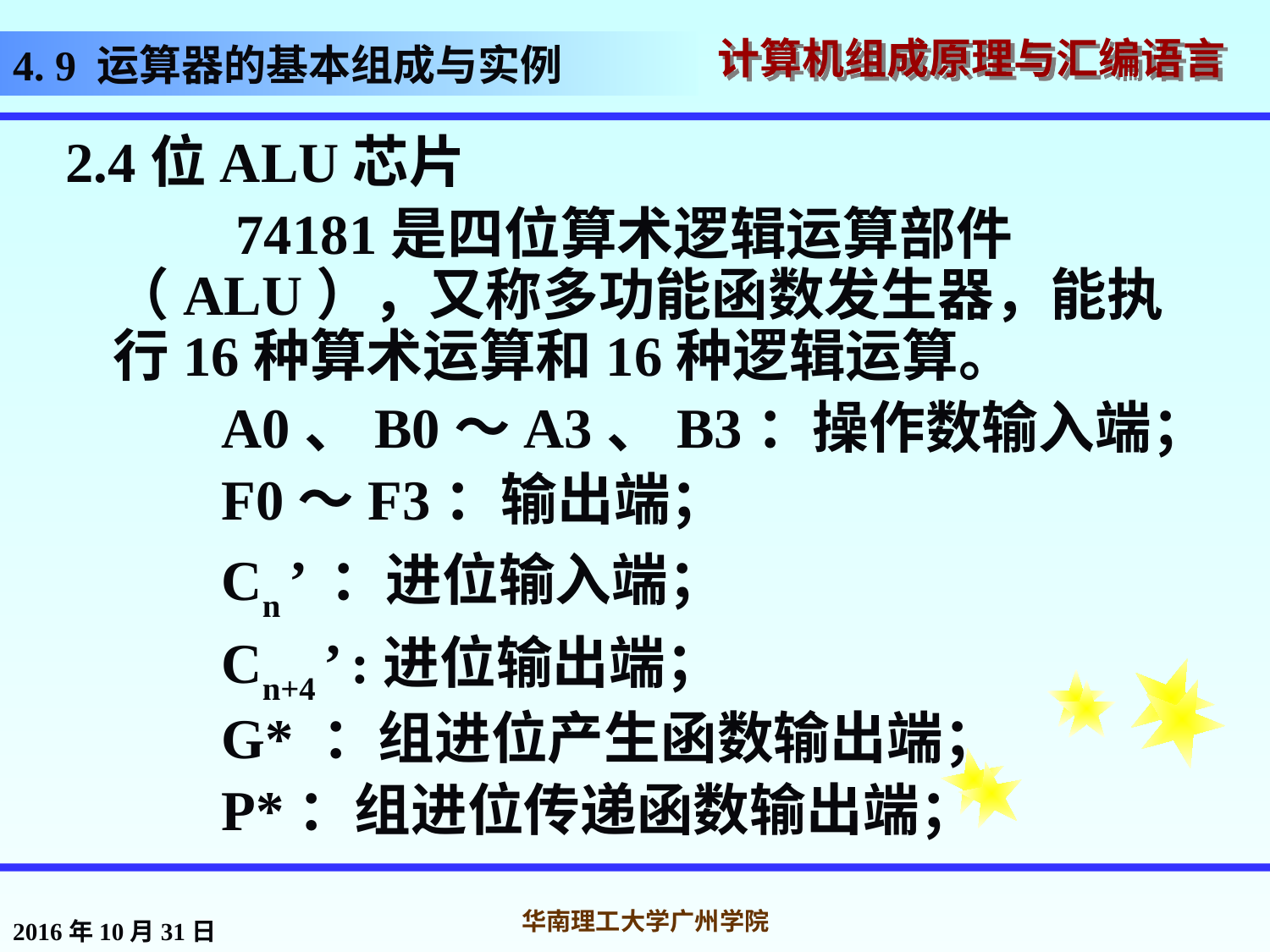

# 4. 9 运算器的基本组成与实例
2.4位ALU芯片
            74181是四位算术逻辑运算部件（ALU），又称多功能函数发生器，能执行16种算术运算和16种逻辑运算。
           A0、B0～A3、B3：操作数输入端；
           F0～F3：输出端；
           Cn ’ ：进位输入端；
           Cn+4 ’ :进位输出端；
           G* ：组进位产生函数输出端；
           P*：组进位传递函数输出端；
2016年10月31日
华南理工大学广州学院